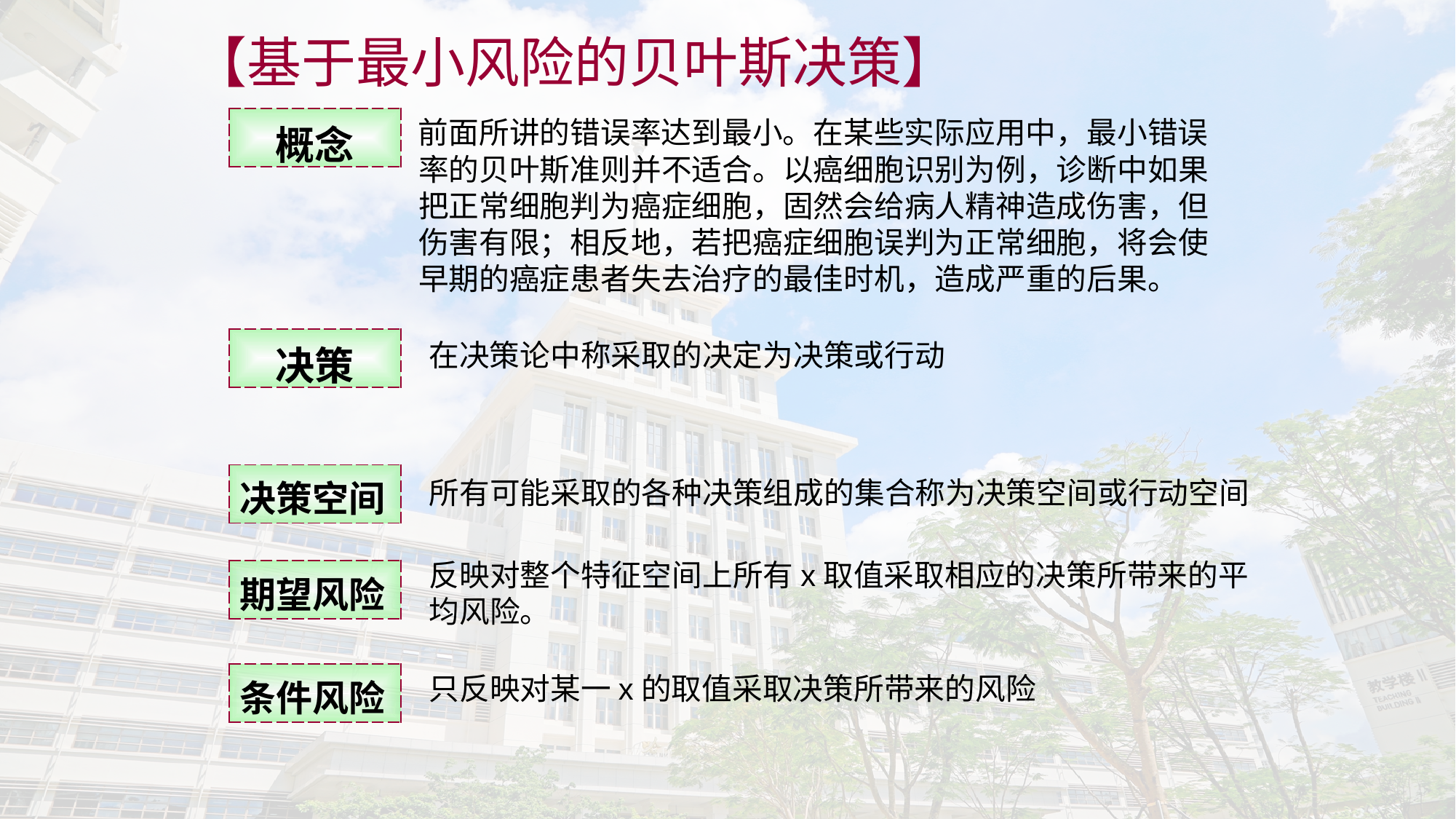

【基于最小风险的贝叶斯决策】
| 概念 |
| --- |
     前面所讲的错误率达到最小。在某些实际应用中，最小错误率的贝叶斯准则并不适合。以癌细胞识别为例，诊断中如果把正常细胞判为癌症细胞，固然会给病人精神造成伤害，但伤害有限；相反地，若把癌症细胞误判为正常细胞，将会使早期的癌症患者失去治疗的最佳时机，造成严重的后果。
| 决策 |
| --- |
在决策论中称采取的决定为决策或行动
| 决策空间 |
| --- |
所有可能采取的各种决策组成的集合称为决策空间或行动空间
反映对整个特征空间上所有x取值采取相应的决策所带来的平均风险。
| 期望风险 |
| --- |
只反映对某一x的取值采取决策所带来的风险
| 条件风险 |
| --- |